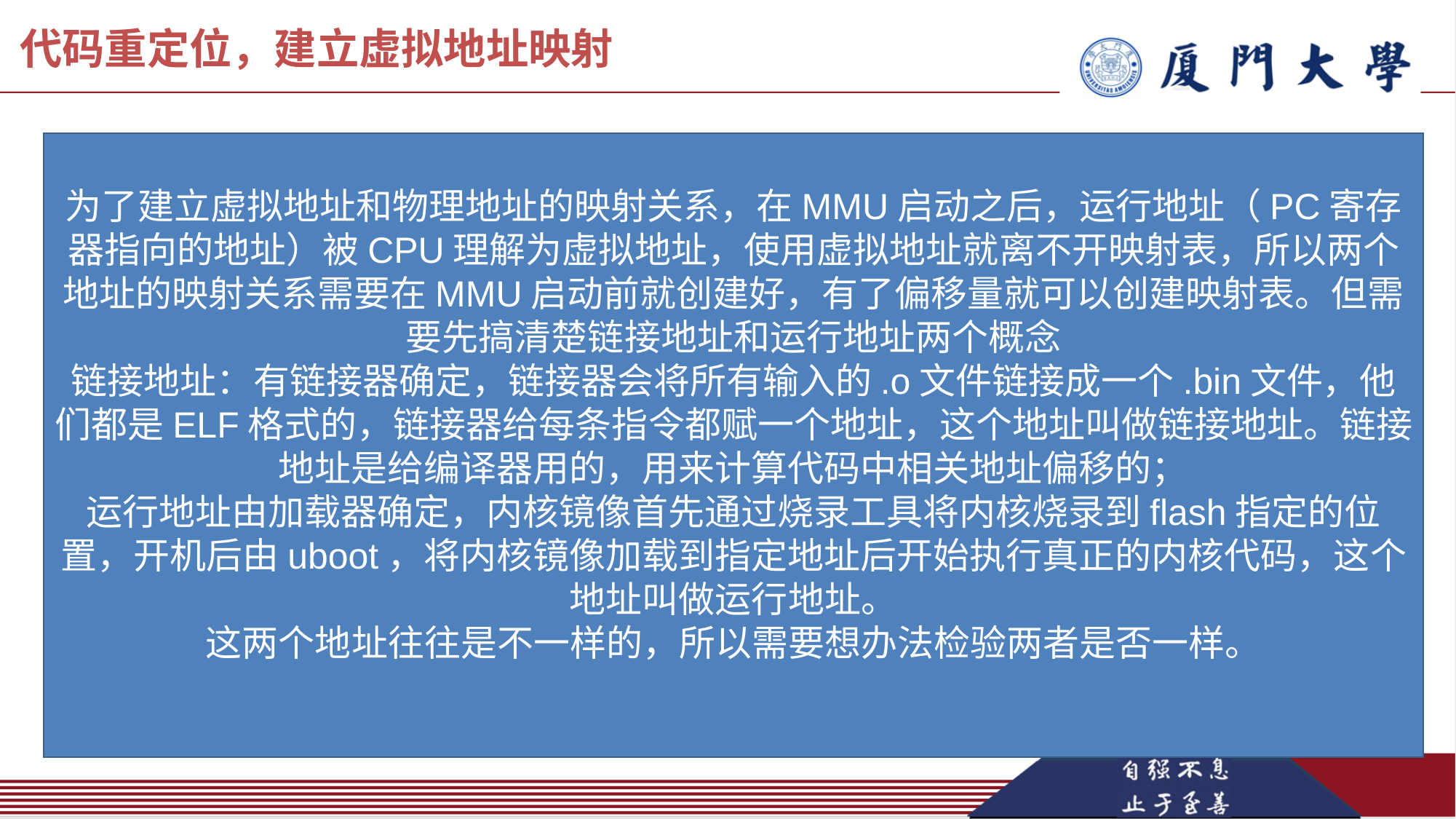

代码重定位，建立虚拟地址映射
为了建立虚拟地址和物理地址的映射关系，在MMU启动之后，运行地址（PC寄存器指向的地址）被CPU理解为虚拟地址，使用虚拟地址就离不开映射表，所以两个地址的映射关系需要在MMU启动前就创建好，有了偏移量就可以创建映射表。但需要先搞清楚链接地址和运行地址两个概念
链接地址：有链接器确定，链接器会将所有输入的.o文件链接成一个.bin文件，他们都是ELF格式的，链接器给每条指令都赋一个地址，这个地址叫做链接地址。链接地址是给编译器用的，用来计算代码中相关地址偏移的；
运行地址由加载器确定，内核镜像首先通过烧录工具将内核烧录到flash指定的位置，开机后由uboot，将内核镜像加载到指定地址后开始执行真正的内核代码，这个地址叫做运行地址。
这两个地址往往是不一样的，所以需要想办法检验两者是否一样。